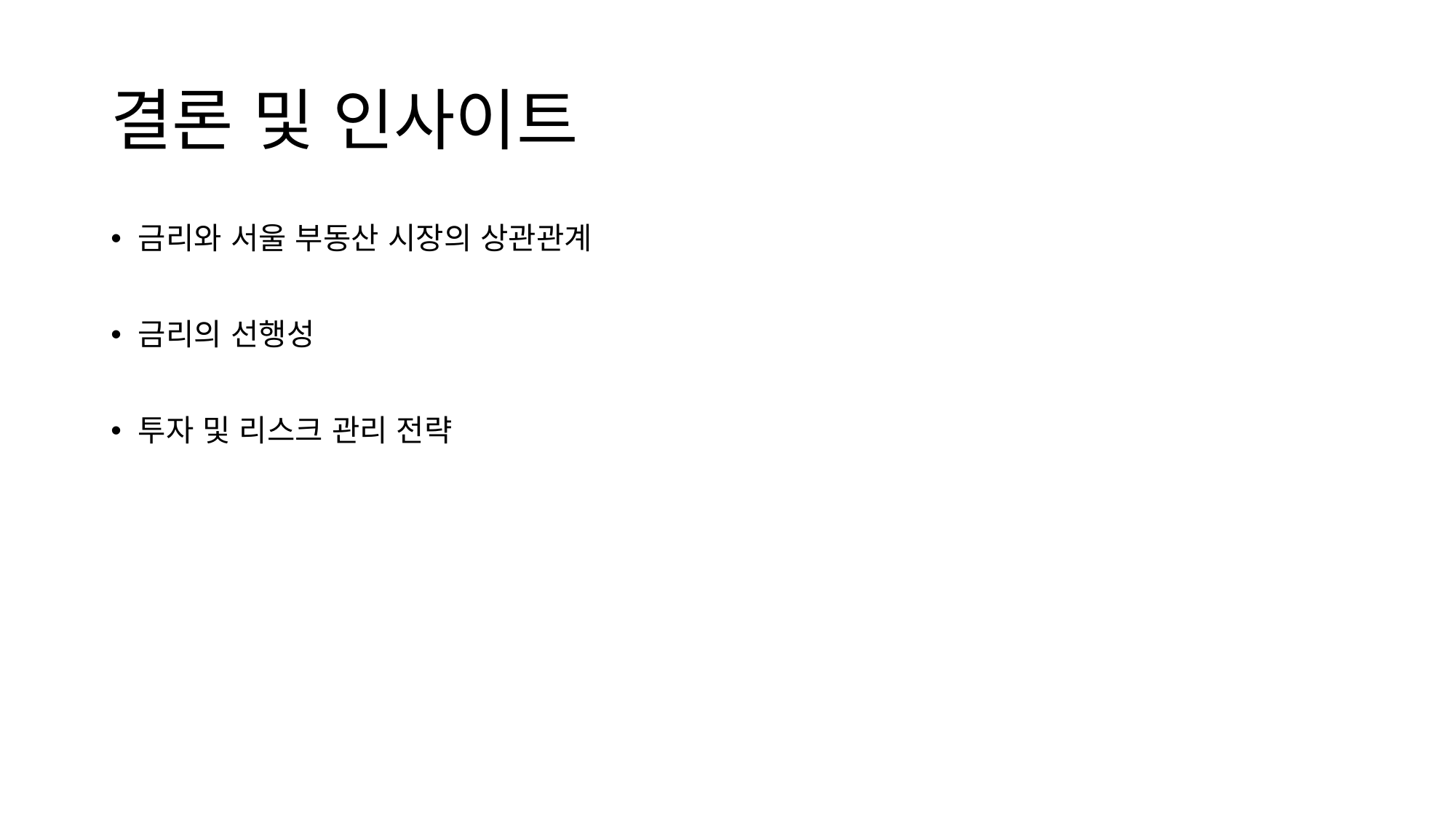

# 결론 및 인사이트
금리와 서울 부동산 시장의 상관관계

금리의 선행성

투자 및 리스크 관리 전략